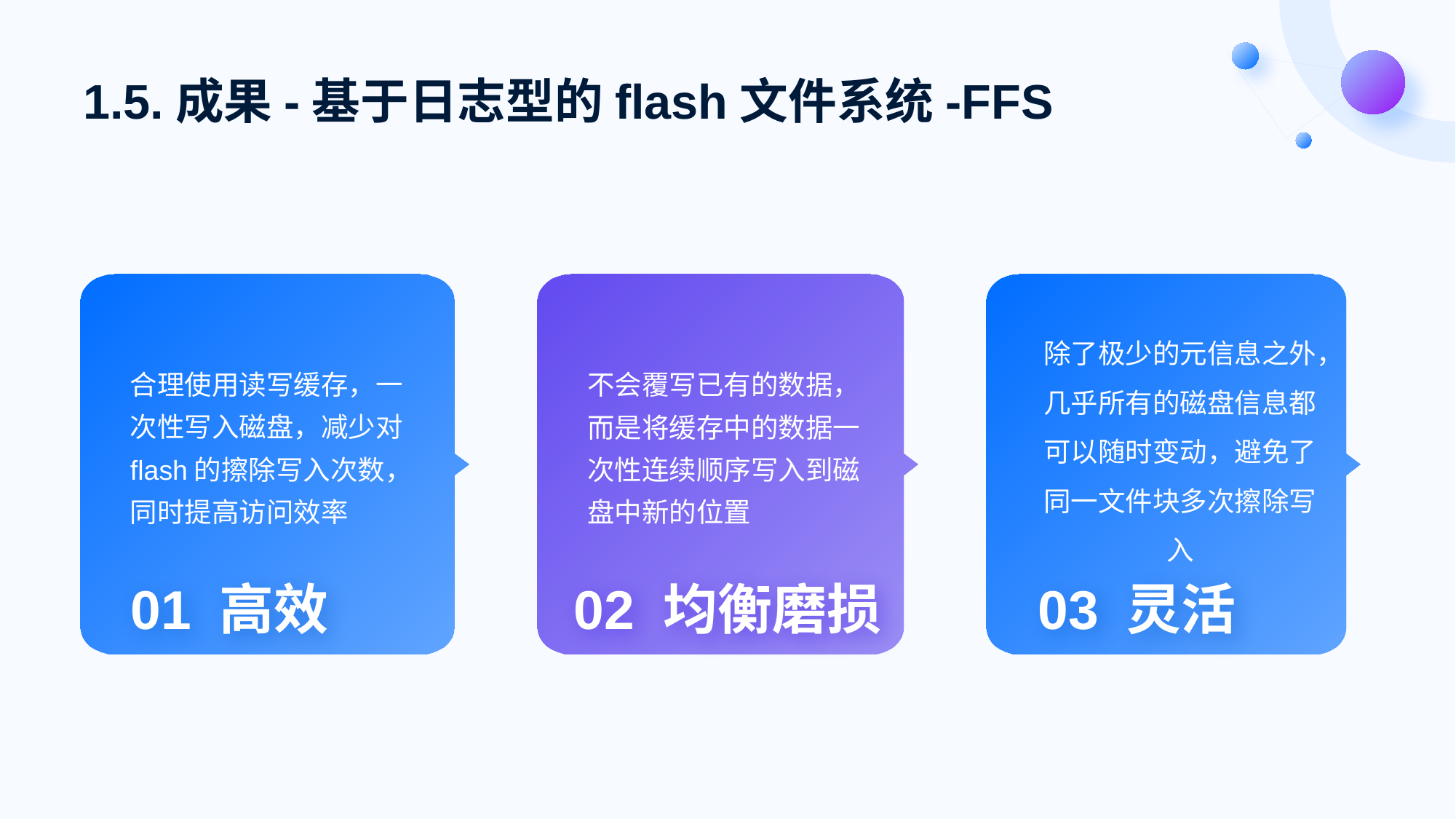

# 1.5.成果-基于日志型的flash文件系统-FFS
合理使用读写缓存，一次性写入磁盘，减少对flash的擦除写入次数，同时提高访问效率
除了极少的元信息之外，几乎所有的磁盘信息都可以随时变动，避免了同一文件块多次擦除写入
不会覆写已有的数据，而是将缓存中的数据一次性连续顺序写入到磁盘中新的位置
01 高效
02 均衡磨损
03 灵活